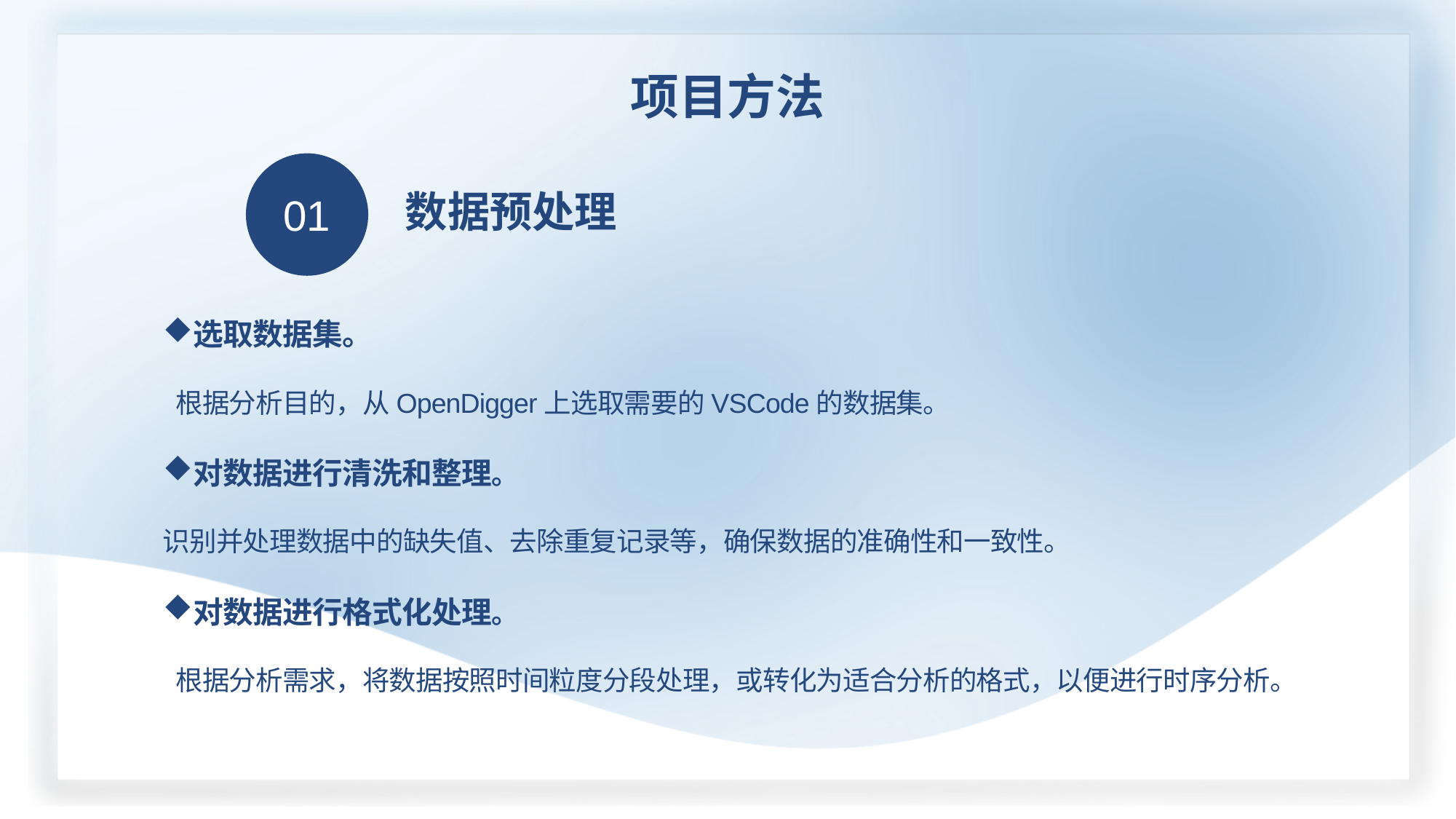

项目方法
01
数据预处理
选取数据集。
 根据分析目的，从OpenDigger上选取需要的VSCode的数据集。
对数据进行清洗和整理。
识别并处理数据中的缺失值、去除重复记录等，确保数据的准确性和一致性。
对数据进行格式化处理。
 根据分析需求，将数据按照时间粒度分段处理，或转化为适合分析的格式，以便进行时序分析。